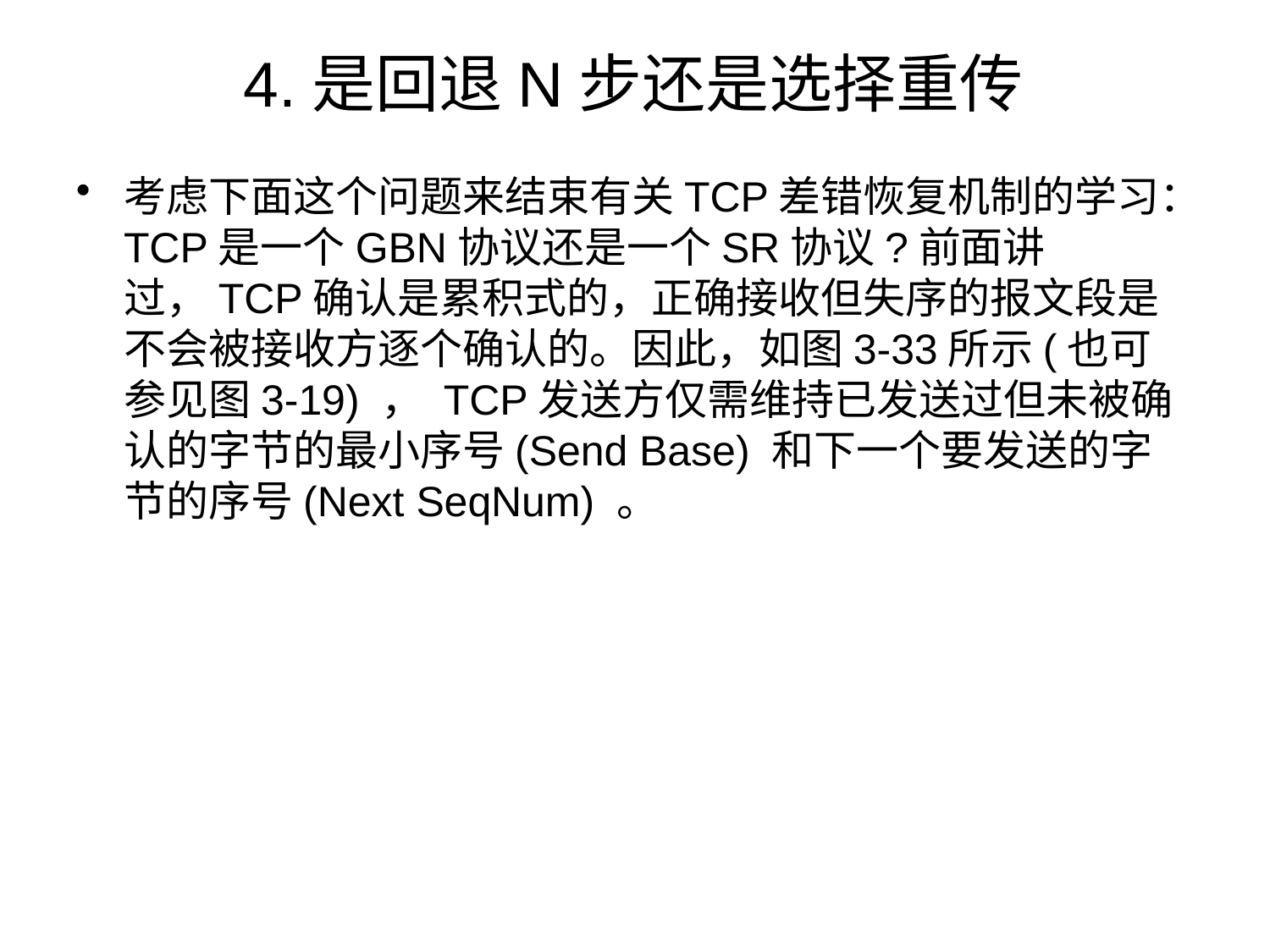

# 4.是回退N步还是选择重传
考虑下面这个问题来结束有关TCP差错恢复机制的学习：TCP是一个GBN协议还是一个SR协议?前面讲过，TCP确认是累积式的，正确接收但失序的报文段是不会被接收方逐个确认的。因此，如图3-33所示(也可参见图3-19) ， TCP发送方仅需维持已发送过但未被确认的字节的最小序号(Send Base) 和下一个要发送的字节的序号(Next SeqNum) 。